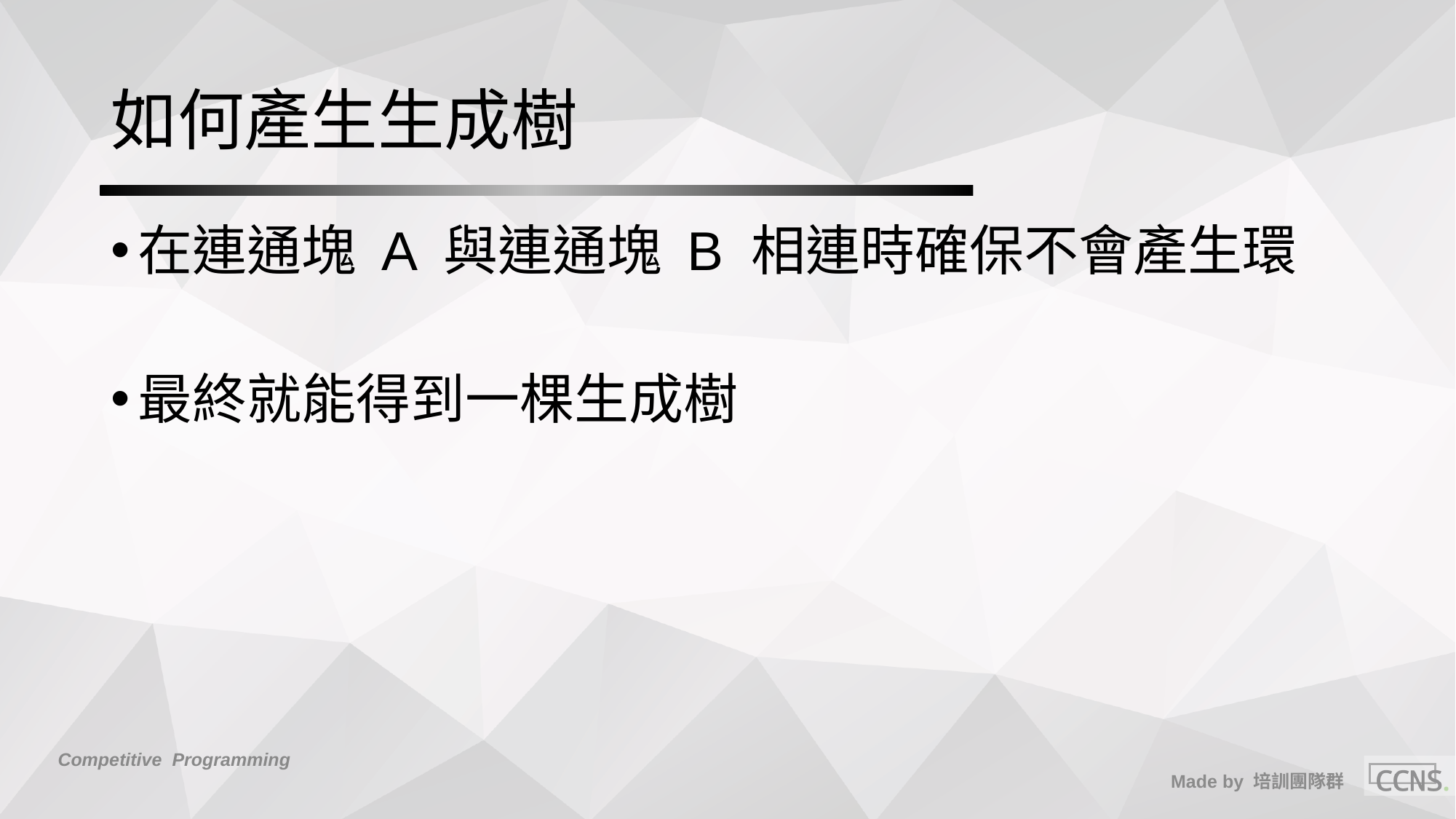

# 如何產生生成樹
在連通塊 A 與連通塊 B 相連時確保不會產生環

最終就能得到一棵生成樹